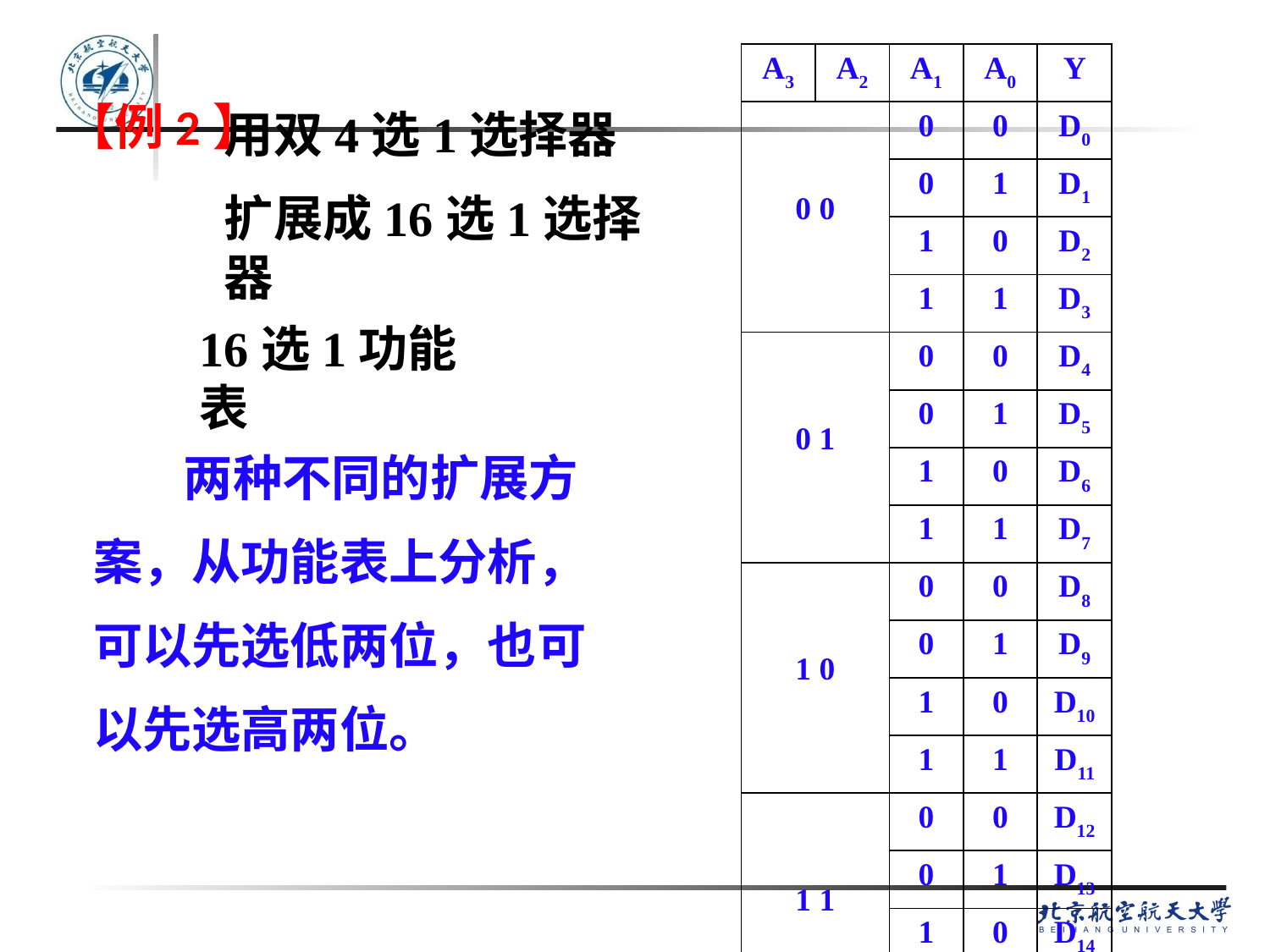

| A3 | A2 | A1 | A0 | Y |
| --- | --- | --- | --- | --- |
| 0 0 |  | 0 | 0 | D0 |
|  |  | 0 | 1 | D1 |
|  |  | 1 | 0 | D2 |
|  |  | 1 | 1 | D3 |
| 0 1 |  | 0 | 0 | D4 |
|  |  | 0 | 1 | D5 |
|  |  | 1 | 0 | D6 |
|  |  | 1 | 1 | D7 |
| 1 0 |  | 0 | 0 | D8 |
|  |  | 0 | 1 | D9 |
|  |  | 1 | 0 | D10 |
|  |  | 1 | 1 | D11 |
| 1 1 |  | 0 | 0 | D12 |
|  |  | 0 | 1 | D13 |
|  |  | 1 | 0 | D14 |
|  |  | 1 | 1 | D15 |
用双4选1选择器
扩展成16选1选择器
# 【例2】
16选1功能表
       两种不同的扩展方
案，从功能表上分析，
可以先选低两位，也可
以先选高两位。